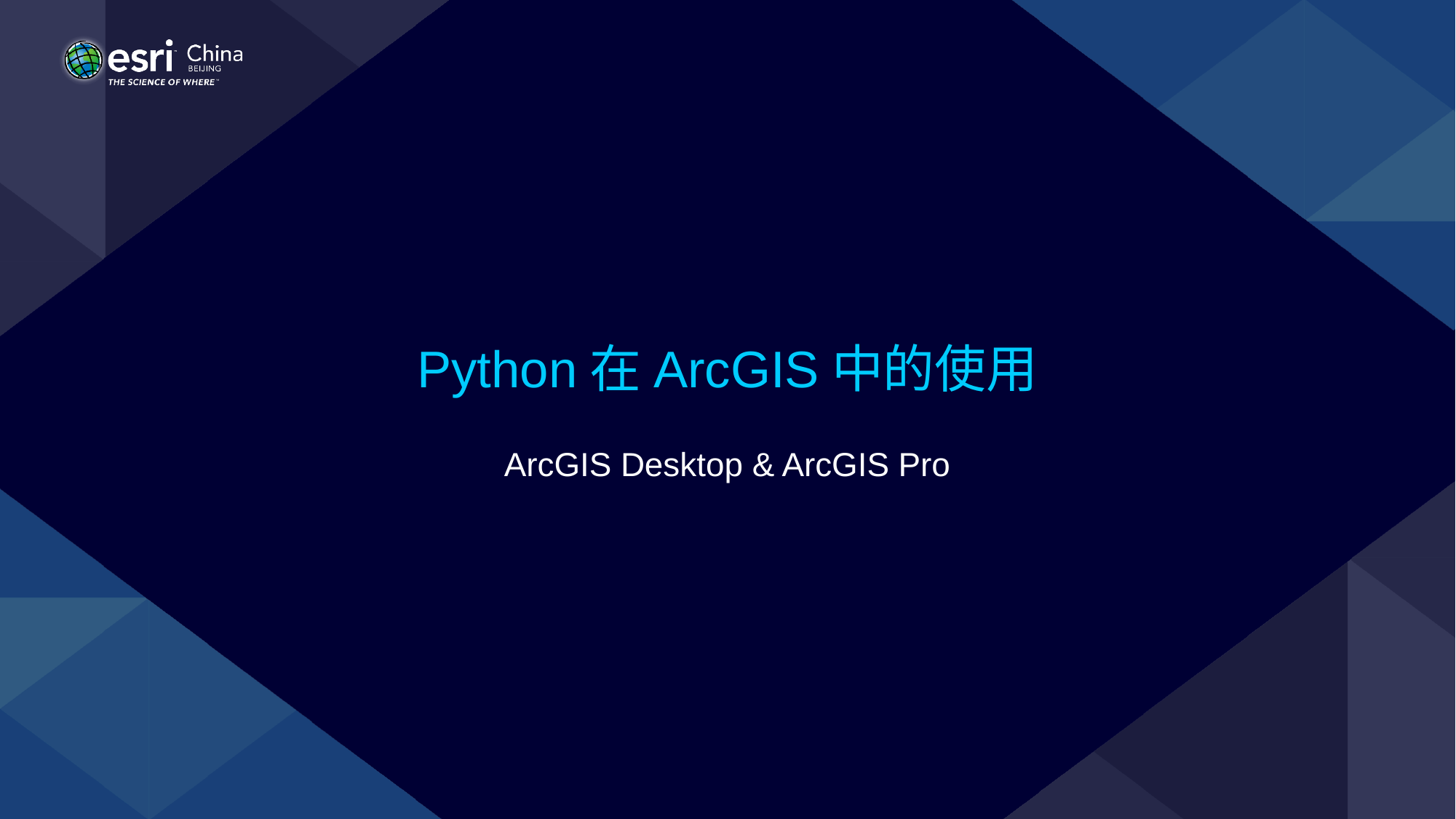

# Python在ArcGIS中的使用
ArcGIS Desktop & ArcGIS Pro